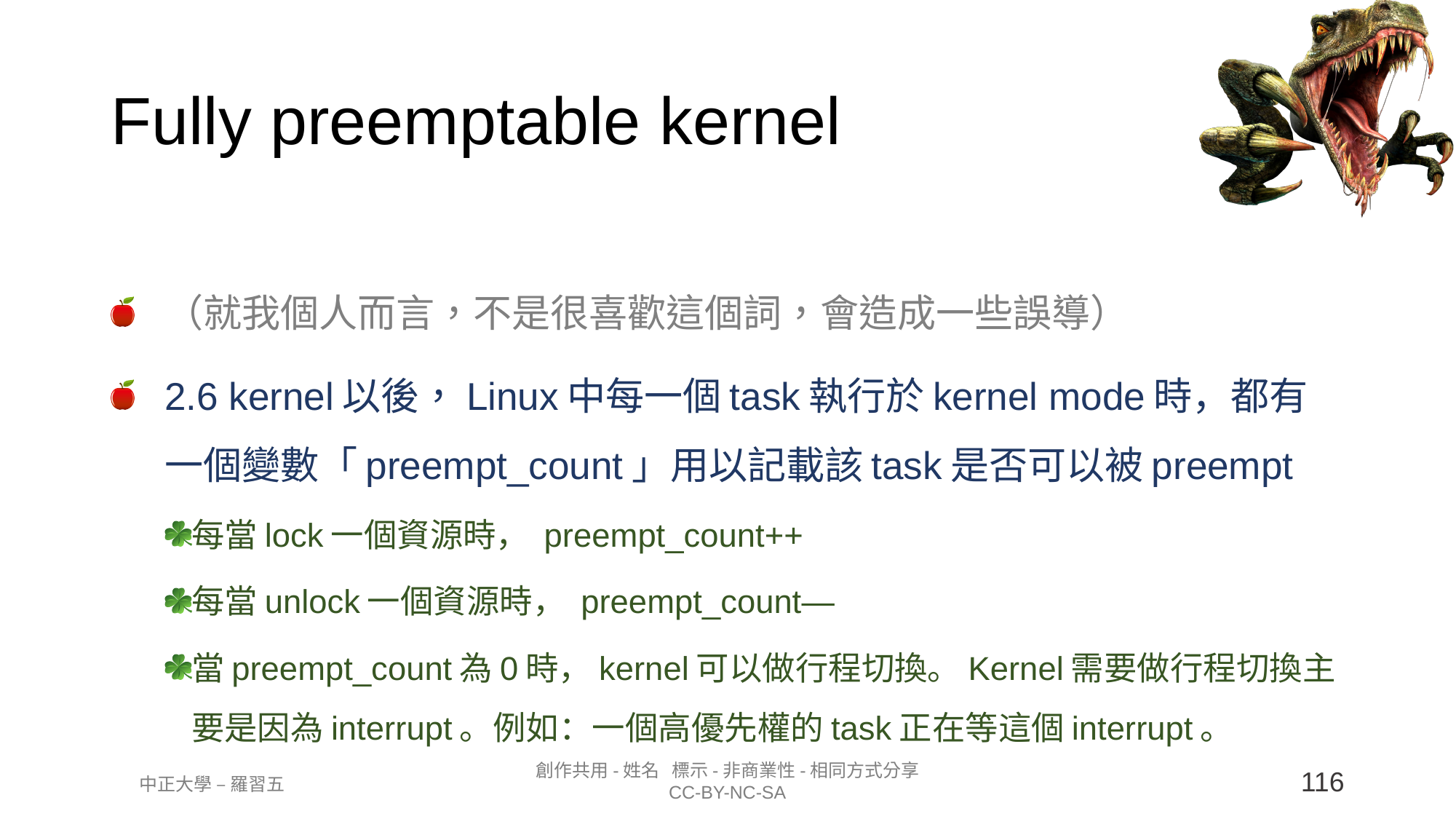

# Fully preemptable kernel
（就我個人而言，不是很喜歡這個詞，會造成一些誤導）
2.6 kernel以後，Linux中每一個task執行於kernel mode時，都有一個變數「preempt_count」用以記載該task是否可以被preempt
每當lock一個資源時， preempt_count++
每當unlock一個資源時， preempt_count—
當preempt_count為0時，kernel可以做行程切換。Kernel需要做行程切換主要是因為interrupt。例如：一個高優先權的task正在等這個interrupt。